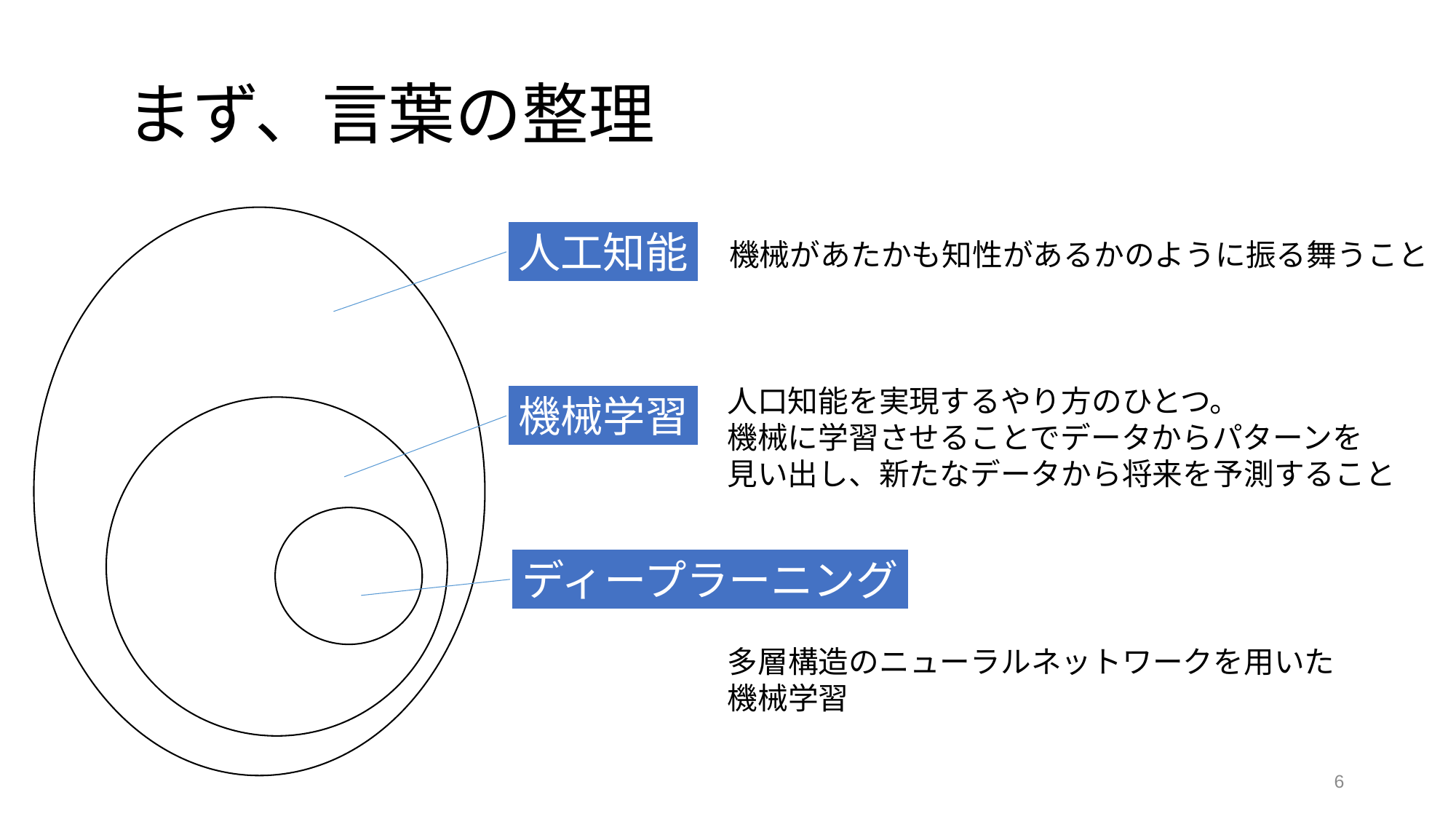

# まず、言葉の整理

人工知能
機械があたかも知性があるかのように振る舞うこと
人口知能を実現するやり方のひとつ。
機械に学習させることでデータからパターンを
見い出し、新たなデータから将来を予測すること
機械学習

ディープラーニング
多層構造のニューラルネットワークを用いた
機械学習
6